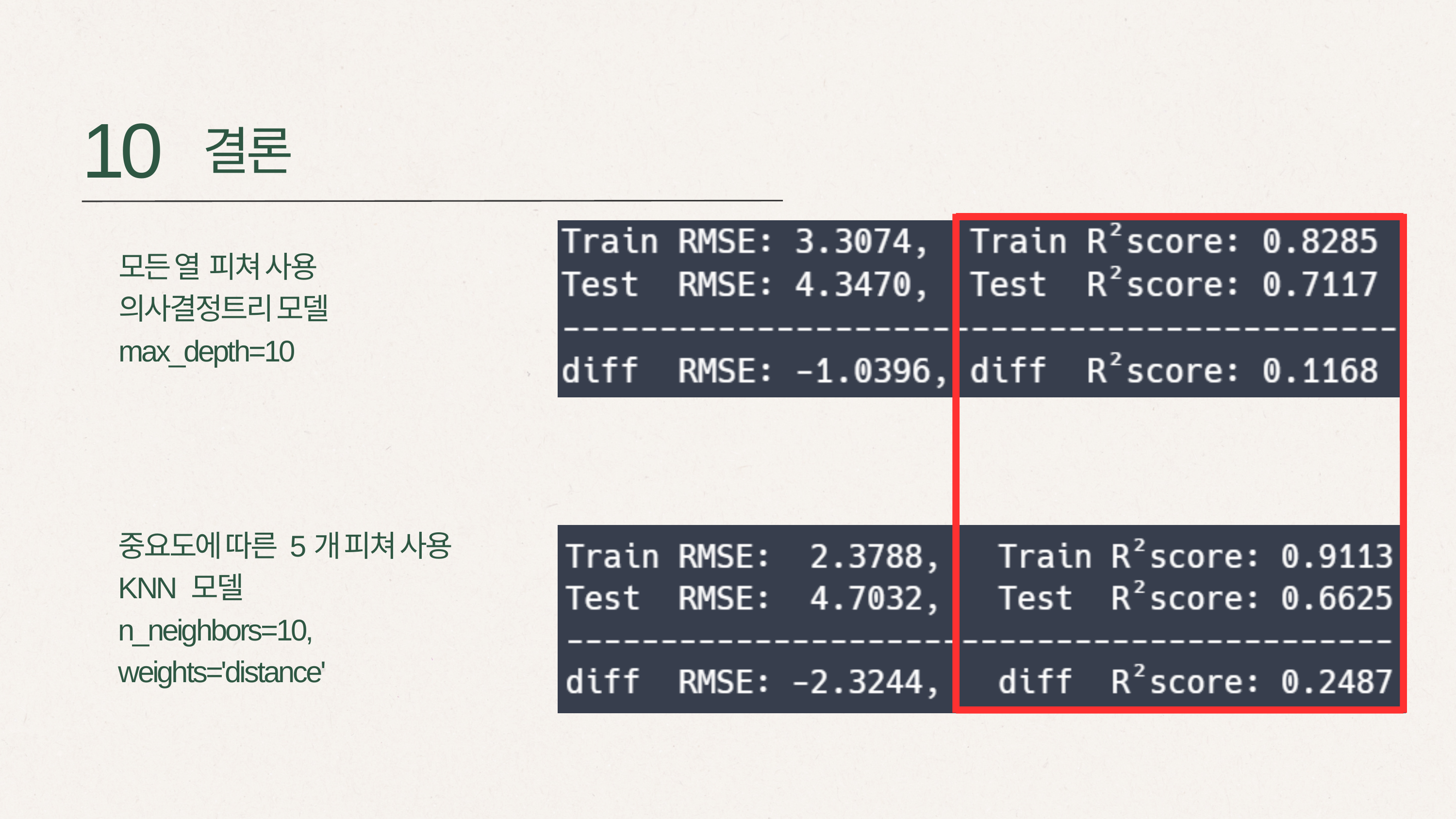

10
결론

모든 열  피쳐 사용
의사결정트리 모델
max_depth=10
중요도에 따른 5개 피쳐 사용
KNN 모델
n_neighbors=10,
weights='distance'